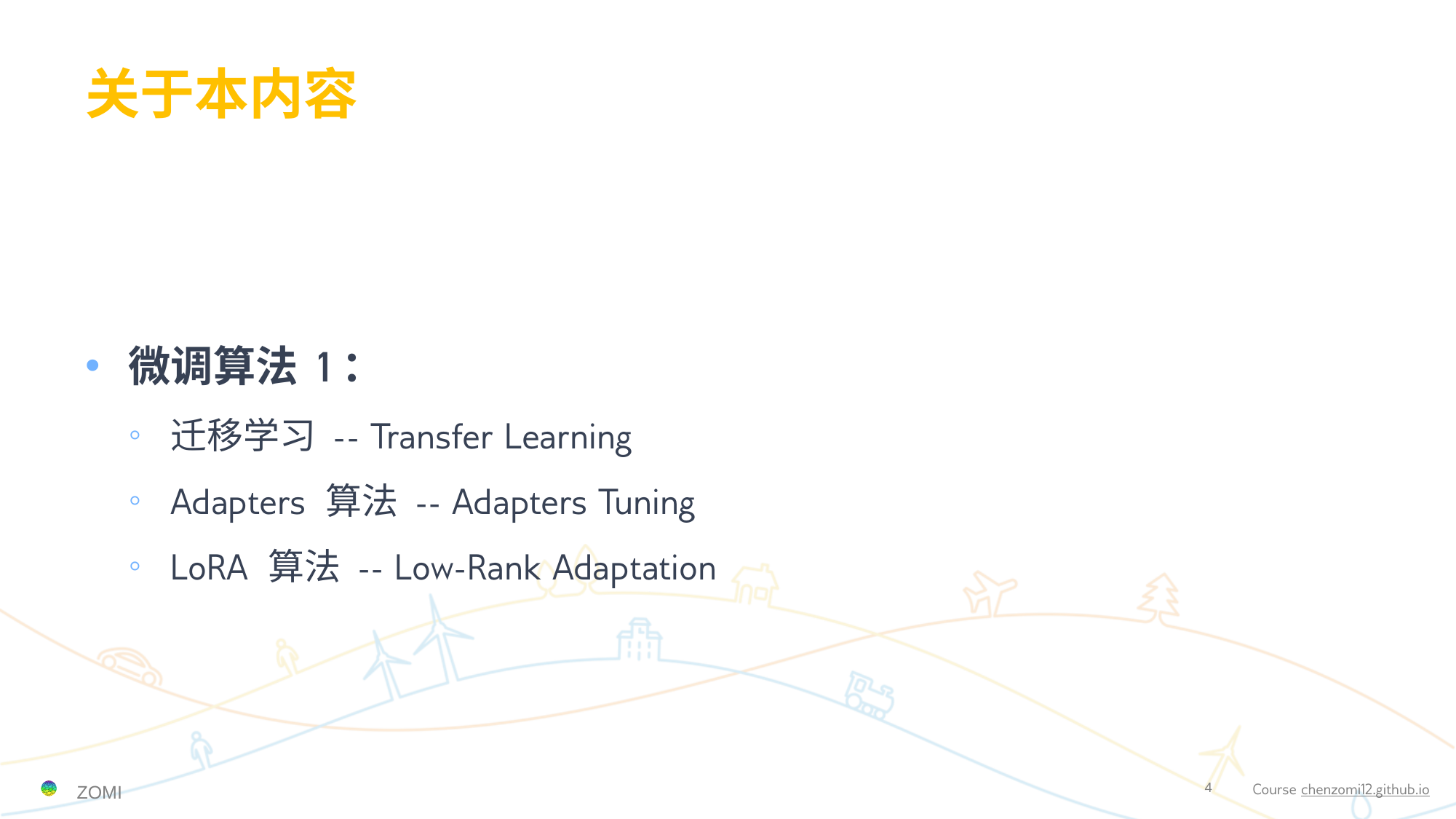

# 关于本内容
微调算法 1：
迁移学习 -- Transfer Learning
Adapters 算法 -- Adapters Tuning
LoRA 算法 -- Low-Rank Adaptation